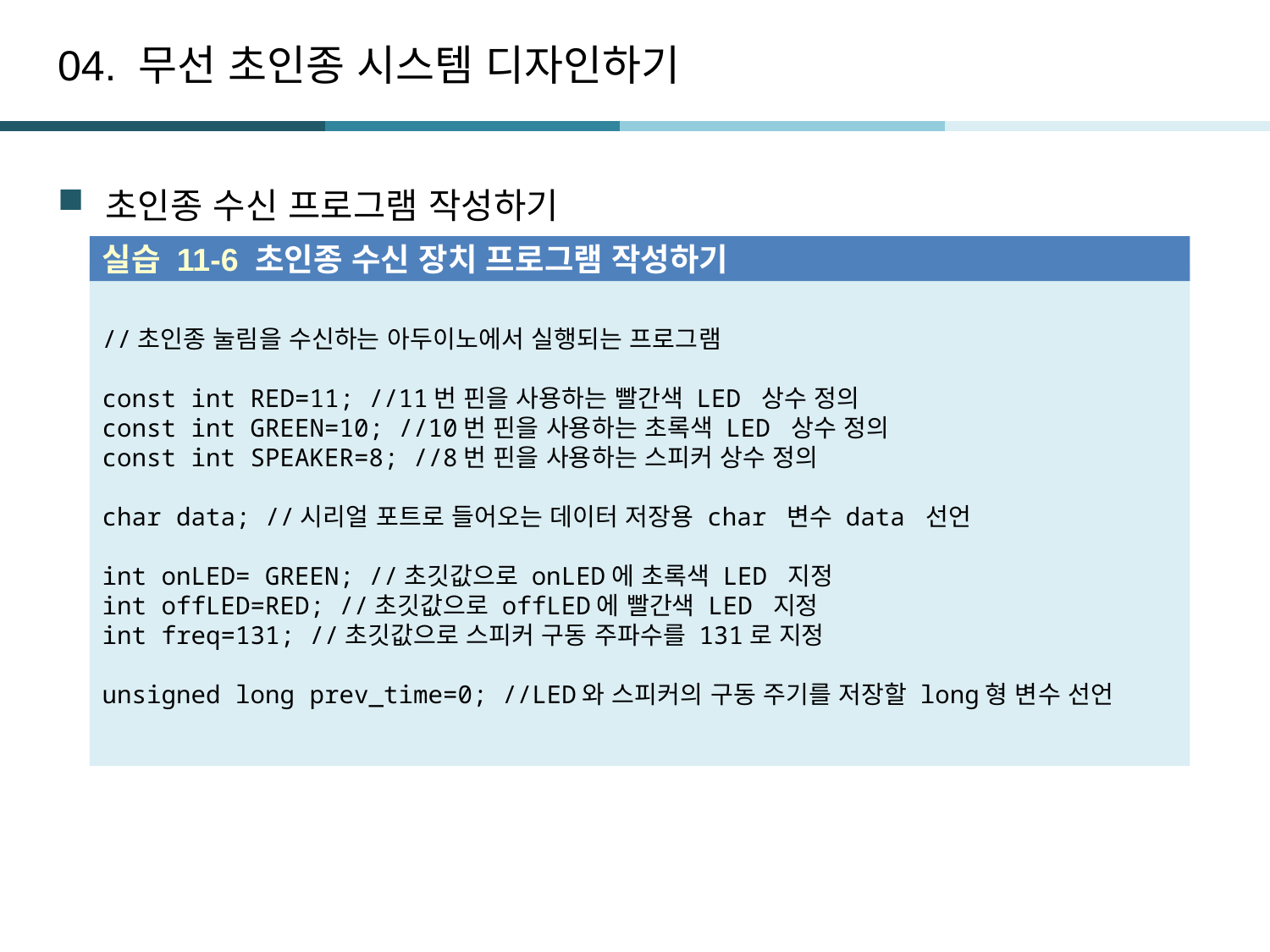

# 04. 무선 초인종 시스템 디자인하기
초인종 수신 프로그램 작성하기

실습 11-6 초인종 수신 장치 프로그램 작성하기
//초인종 눌림을 수신하는 아두이노에서 실행되는 프로그램

const int RED=11; //11번 핀을 사용하는 빨간색 LED 상수 정의
const int GREEN=10; //10번 핀을 사용하는 초록색 LED 상수 정의
const int SPEAKER=8; //8번 핀을 사용하는 스피커 상수 정의

char data; //시리얼 포트로 들어오는 데이터 저장용 char 변수 data 선언

int onLED= GREEN; //초깃값으로 onLED에 초록색 LED 지정
int offLED=RED; //초깃값으로 offLED에 빨간색 LED 지정
int freq=131; //초깃값으로 스피커 구동 주파수를 131로 지정

unsigned long prev_time=0; //LED와 스피커의 구동 주기를 저장할 long형 변수 선언